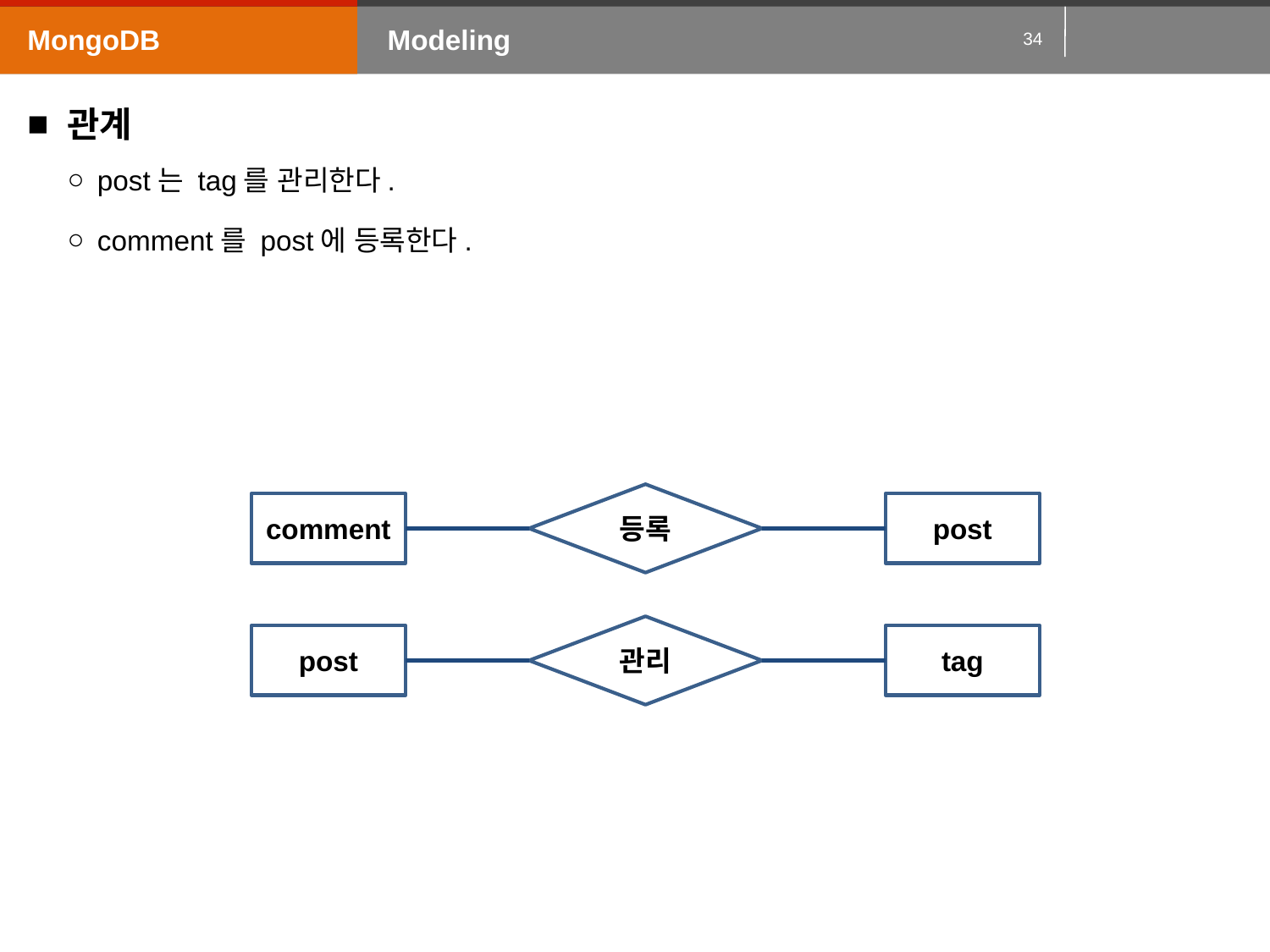

MongoDB
Modeling
관계
post는 tag를 관리한다.
comment를 post에 등록한다.
등록
comment
post
관리
post
tag